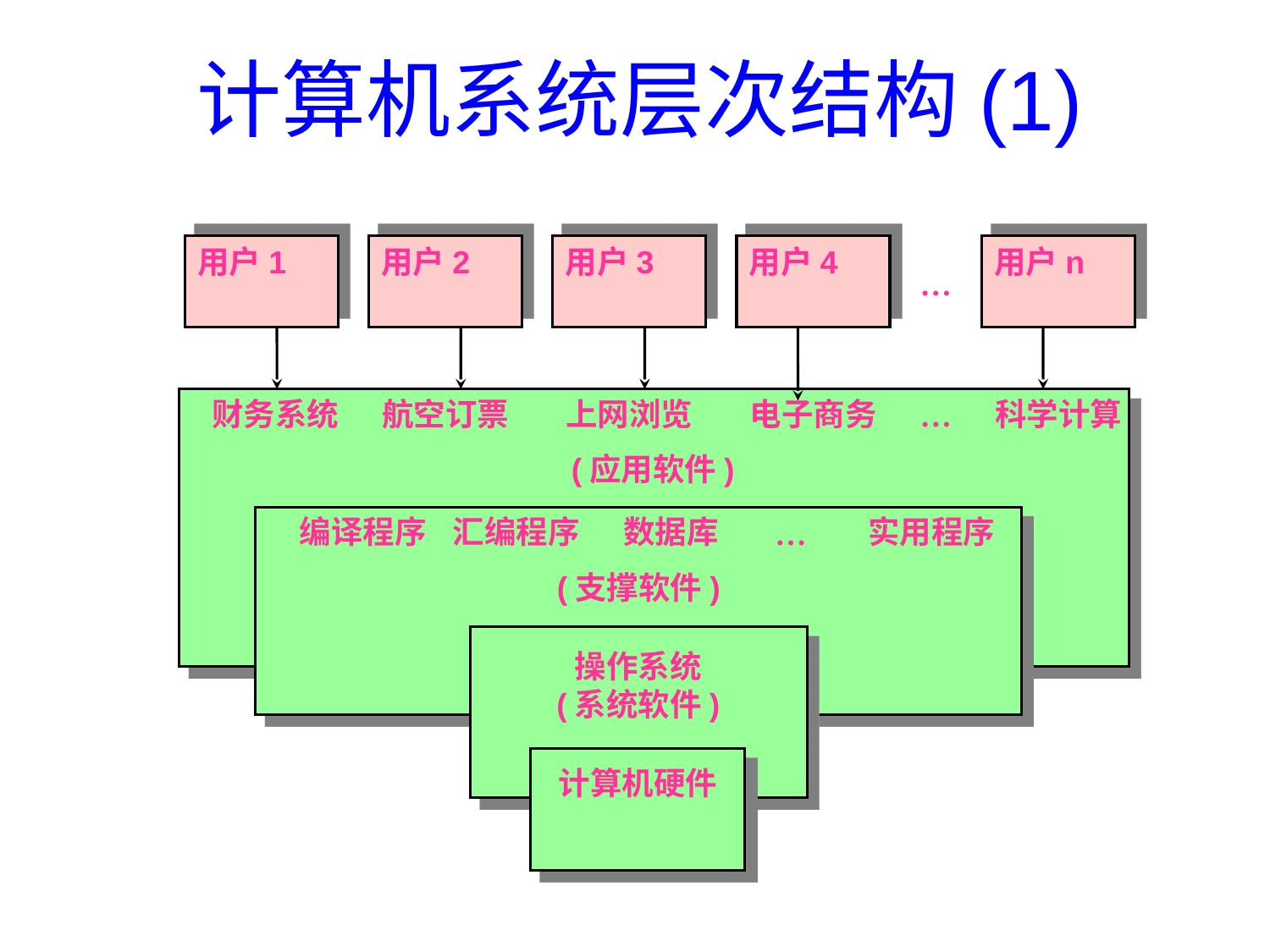

# 计算机系统层次结构(1)
用户1
用户2
用户3
用户4
用户n
…

财务系统
航空订票
上网浏览
电子商务
…
科学计算
(应用软件)

编译程序
汇编程序
数据库

…
实用程序

(支撑软件)

操作系统
(系统软件)

计算机硬件